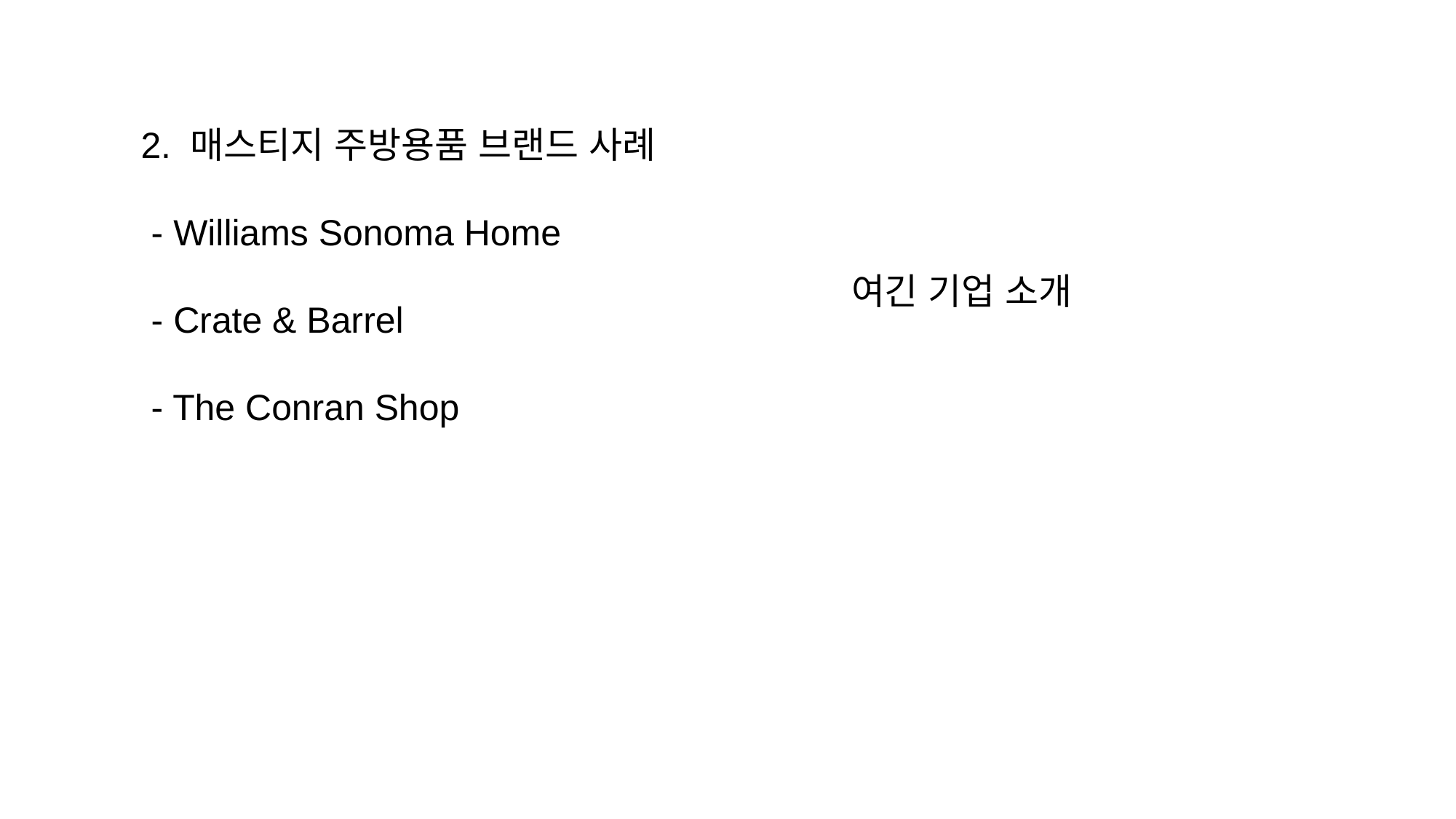

2. 매스티지 주방용품 브랜드 사례

 - Williams Sonoma Home

 - Crate & Barrel

 - The Conran Shop
여긴 기업 소개